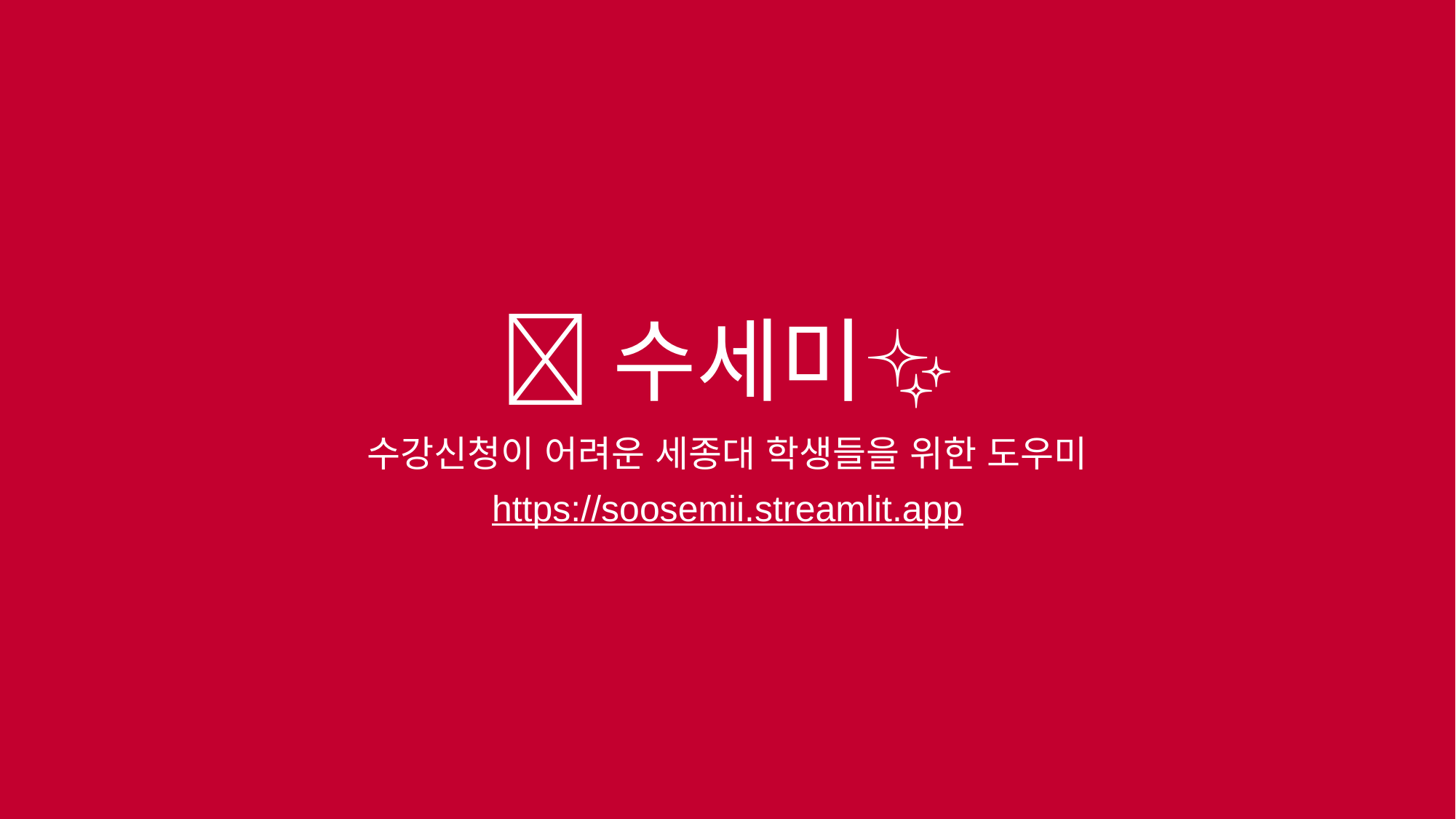

# 🧽수세미✨
수강신청이 어려운 세종대 학생들을 위한 도우미
https://soosemii.streamlit.app